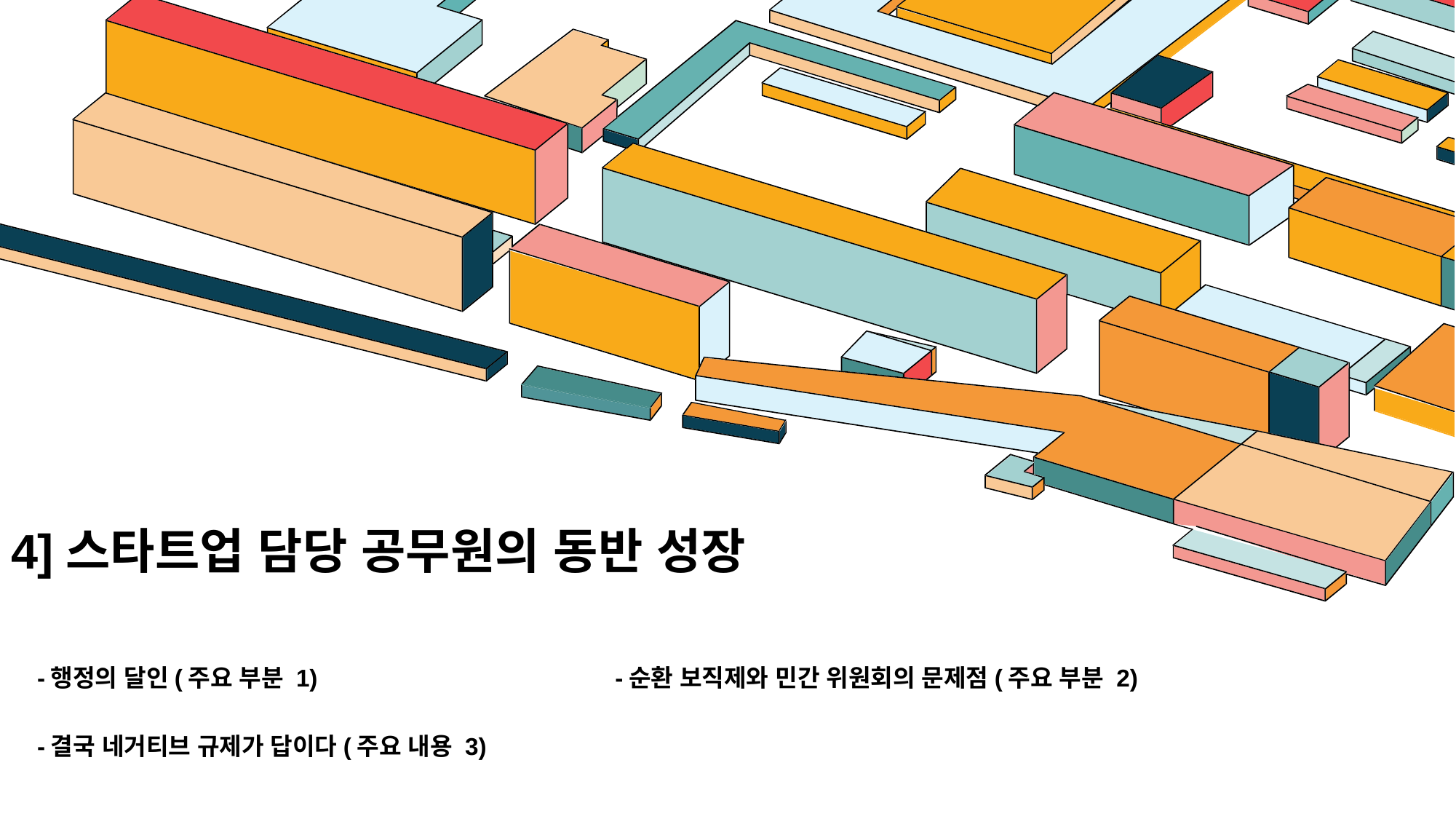

# 4]스타트업 담당 공무원의 동반 성장
-행정의 달인(주요 부분 1)
-순환 보직제와 민간 위원회의 문제점(주요 부분 2)
-결국 네거티브 규제가 답이다(주요 내용 3)